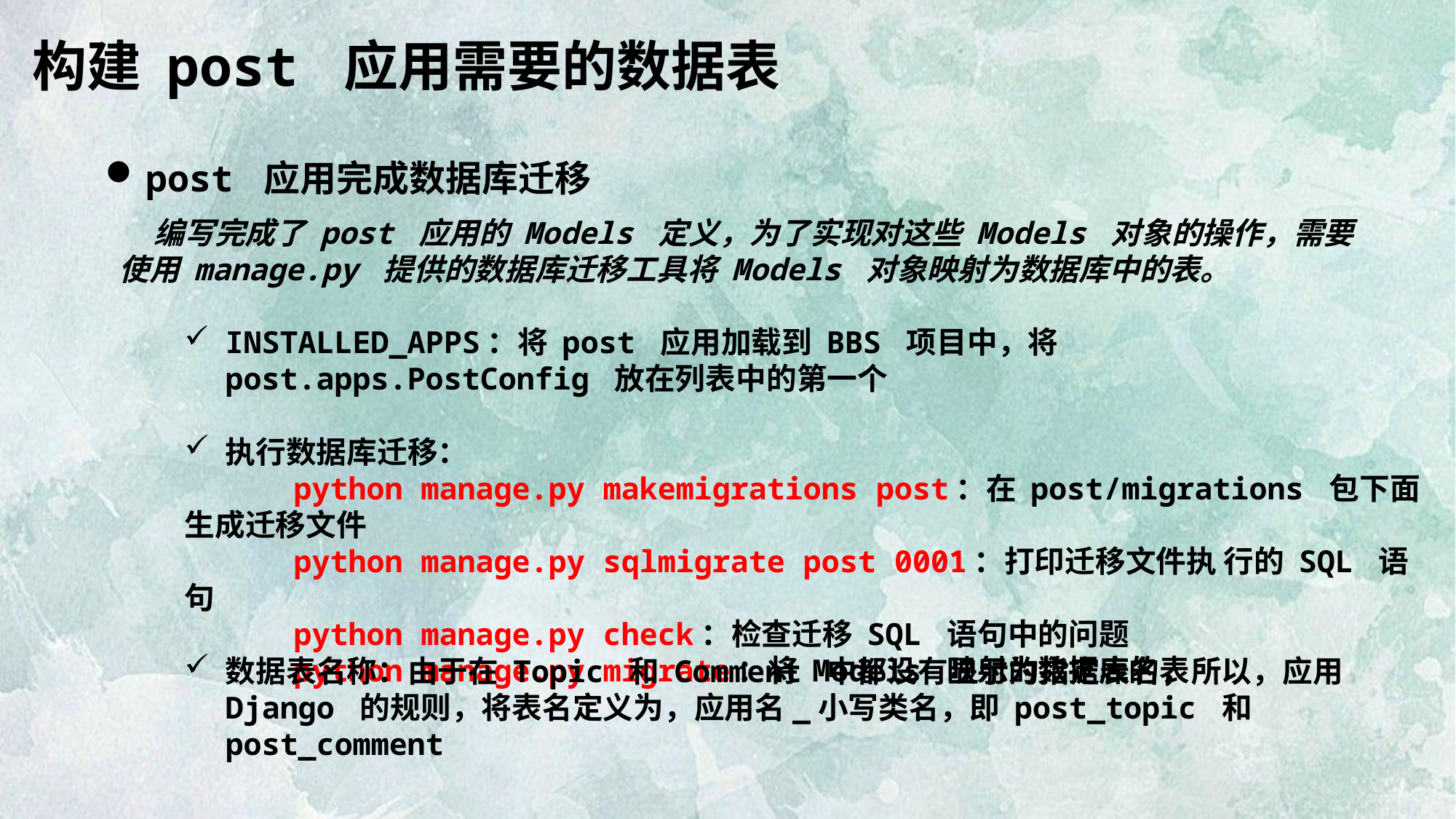

构建 post 应用需要的数据表
post 应用完成数据库迁移
    编写完成了 post 应用的 Models 定义，为了实现对这些 Models 对象的操作，需要使用 manage.py 提供的数据库迁移工具将 Models 对象映射为数据库中的表。
INSTALLED_APPS：将 post 应用加载到 BBS 项目中，将 post.apps.PostConfig 放在列表中的第一个
执行数据库迁移：
      python manage.py makemigrations post：在 post/migrations 包下面生成迁移文件
      python manage.py sqlmigrate post 0001：打印迁移文件执 行的 SQL 语句
      python manage.py check：检查迁移 SQL 语句中的问题
      python manage.py migrate：将 Models 映射为数据库的表
数据表名称：由于在 Topic 和 Comment 中都没有显示的指定表名，所以，应用 Django 的规则，将表名定义为，应用名_小写类名，即 post_topic 和 post_comment